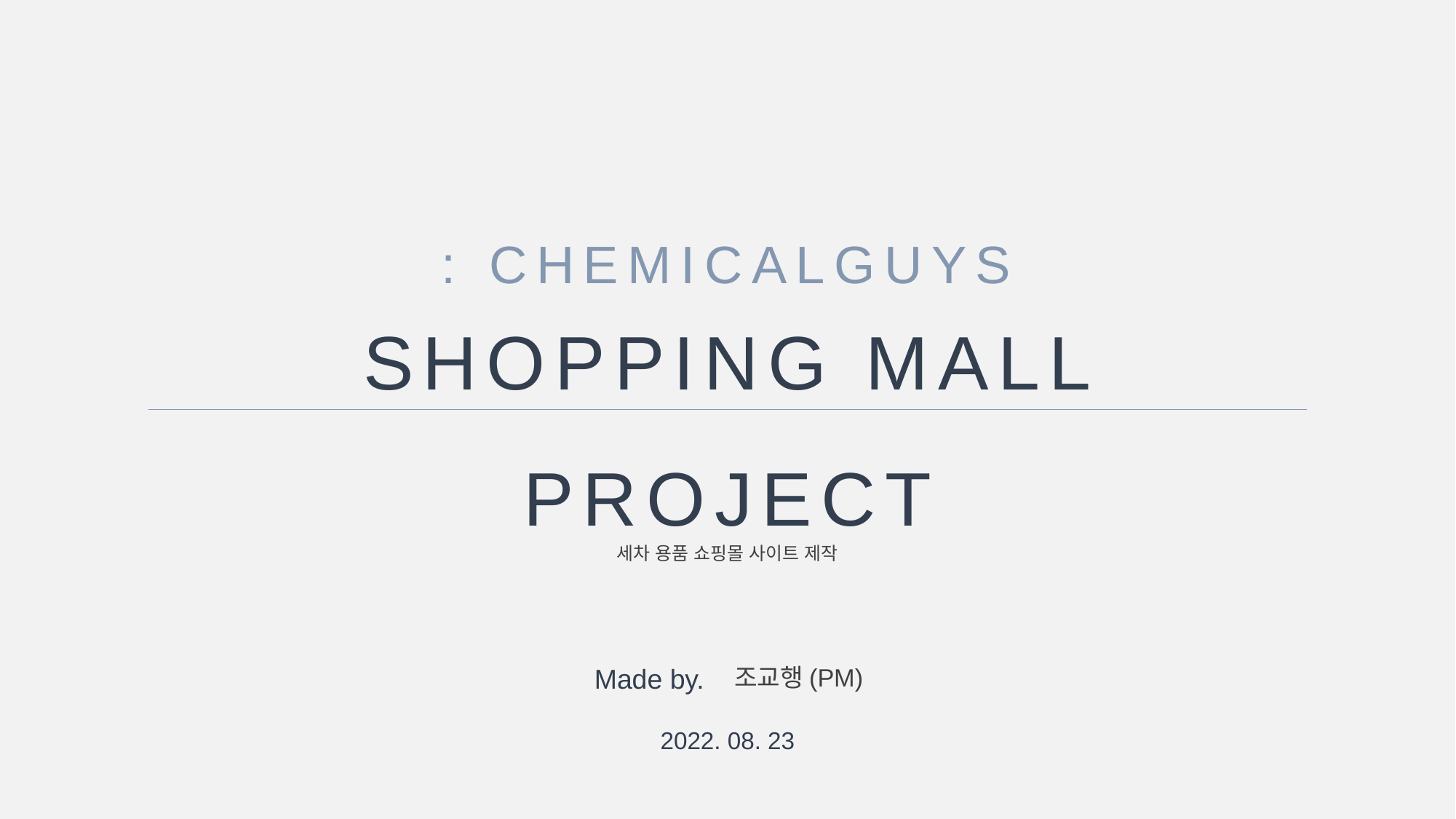

: CHEMICALGUYS
SHOPPING MALL
PROJECT
세차 용품 쇼핑몰 사이트 제작
Made by.
조교행(PM)
2022. 08. 23